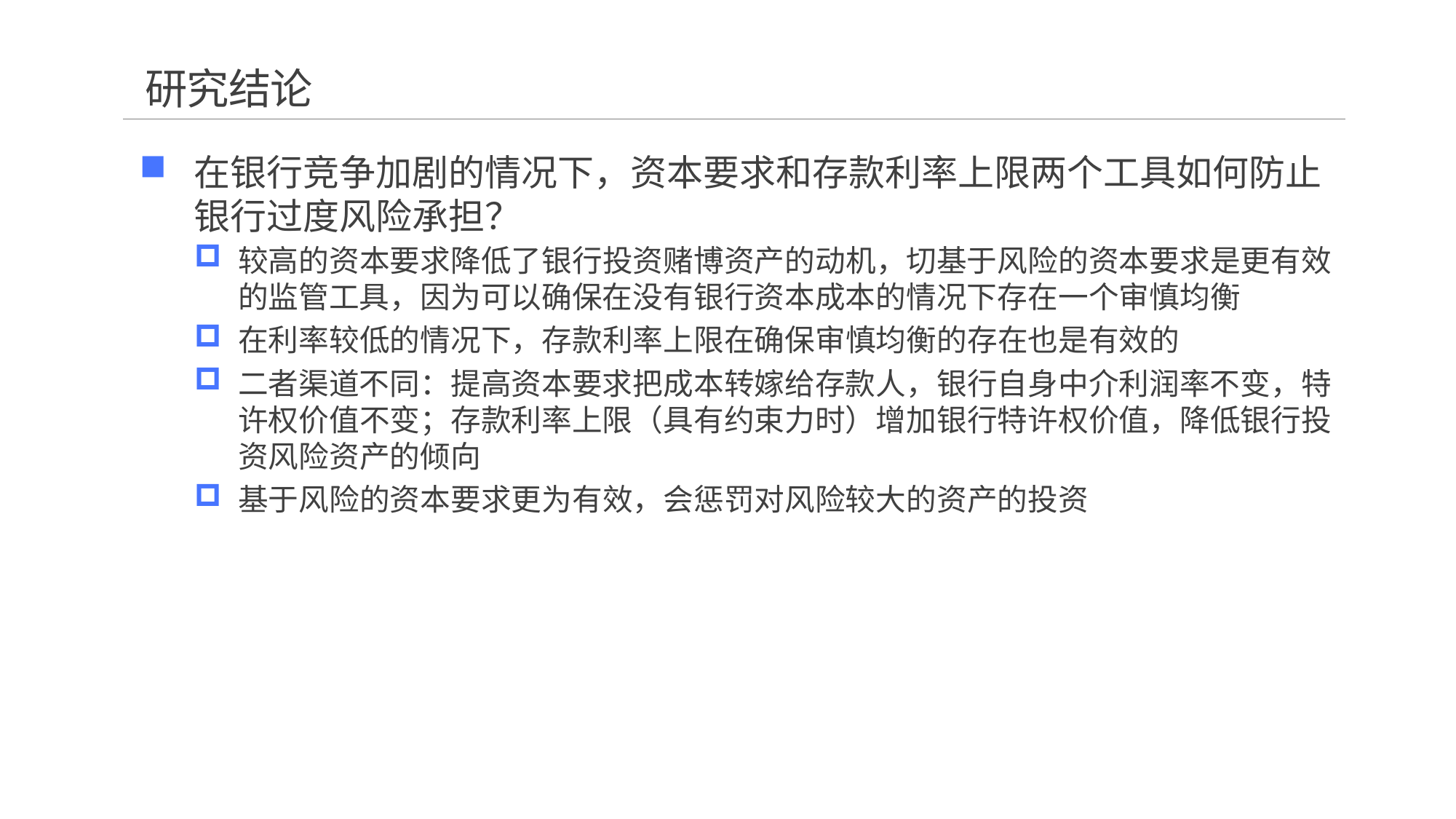

# 研究结论
在银行竞争加剧的情况下，资本要求和存款利率上限两个工具如何防止银行过度风险承担？
较高的资本要求降低了银行投资赌博资产的动机，切基于风险的资本要求是更有效的监管工具，因为可以确保在没有银行资本成本的情况下存在一个审慎均衡
在利率较低的情况下，存款利率上限在确保审慎均衡的存在也是有效的
二者渠道不同：提高资本要求把成本转嫁给存款人，银行自身中介利润率不变，特许权价值不变；存款利率上限（具有约束力时）增加银行特许权价值，降低银行投资风险资产的倾向
基于风险的资本要求更为有效，会惩罚对风险较大的资产的投资